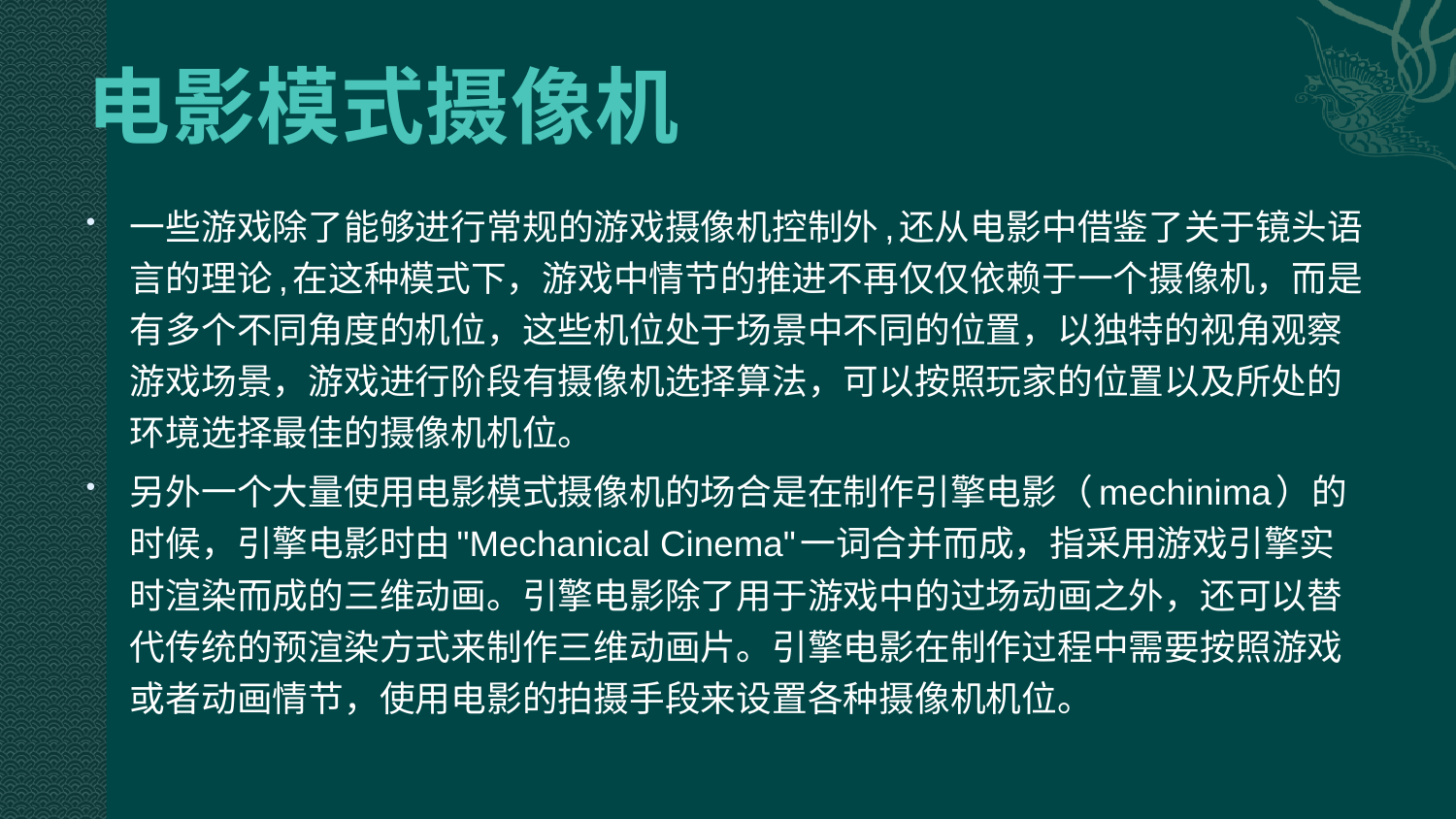

# 电影模式摄像机
一些游戏除了能够进行常规的游戏摄像机控制外,还从电影中借鉴了关于镜头语言的理论,在这种模式下，游戏中情节的推进不再仅仅依赖于一个摄像机，而是有多个不同角度的机位，这些机位处于场景中不同的位置，以独特的视角观察游戏场景，游戏进行阶段有摄像机选择算法，可以按照玩家的位置以及所处的环境选择最佳的摄像机机位。
另外一个大量使用电影模式摄像机的场合是在制作引擎电影（mechinima）的时候，引擎电影时由"Mechanical Cinema"一词合并而成，指采用游戏引擎实时渲染而成的三维动画。引擎电影除了用于游戏中的过场动画之外，还可以替代传统的预渲染方式来制作三维动画片。引擎电影在制作过程中需要按照游戏或者动画情节，使用电影的拍摄手段来设置各种摄像机机位。